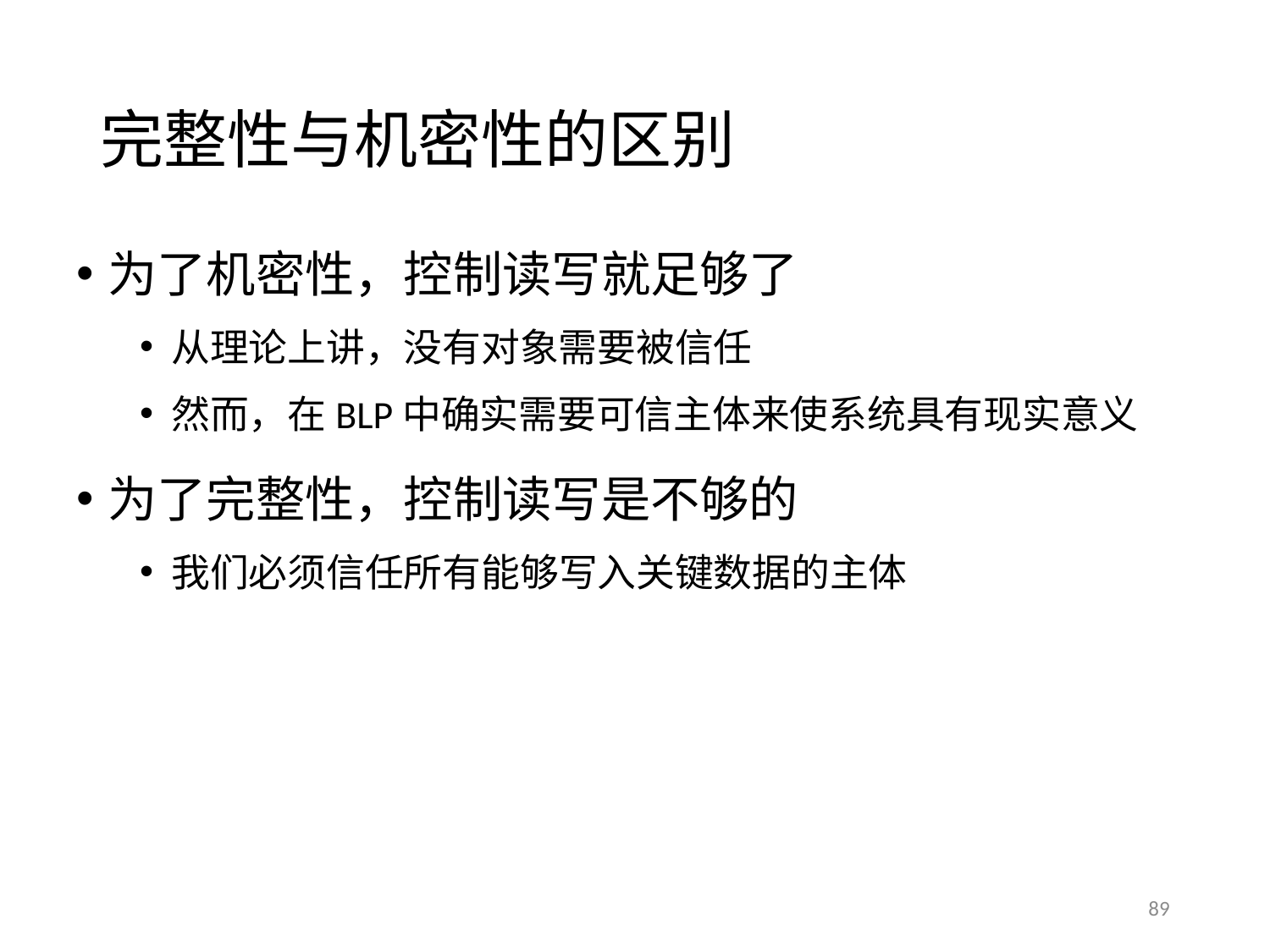

# 完整性与机密性的区别
为了机密性，控制读写就足够了
从理论上讲，没有对象需要被信任
然而，在BLP中确实需要可信主体来使系统具有现实意义
为了完整性，控制读写是不够的
我们必须信任所有能够写入关键数据的主体
89